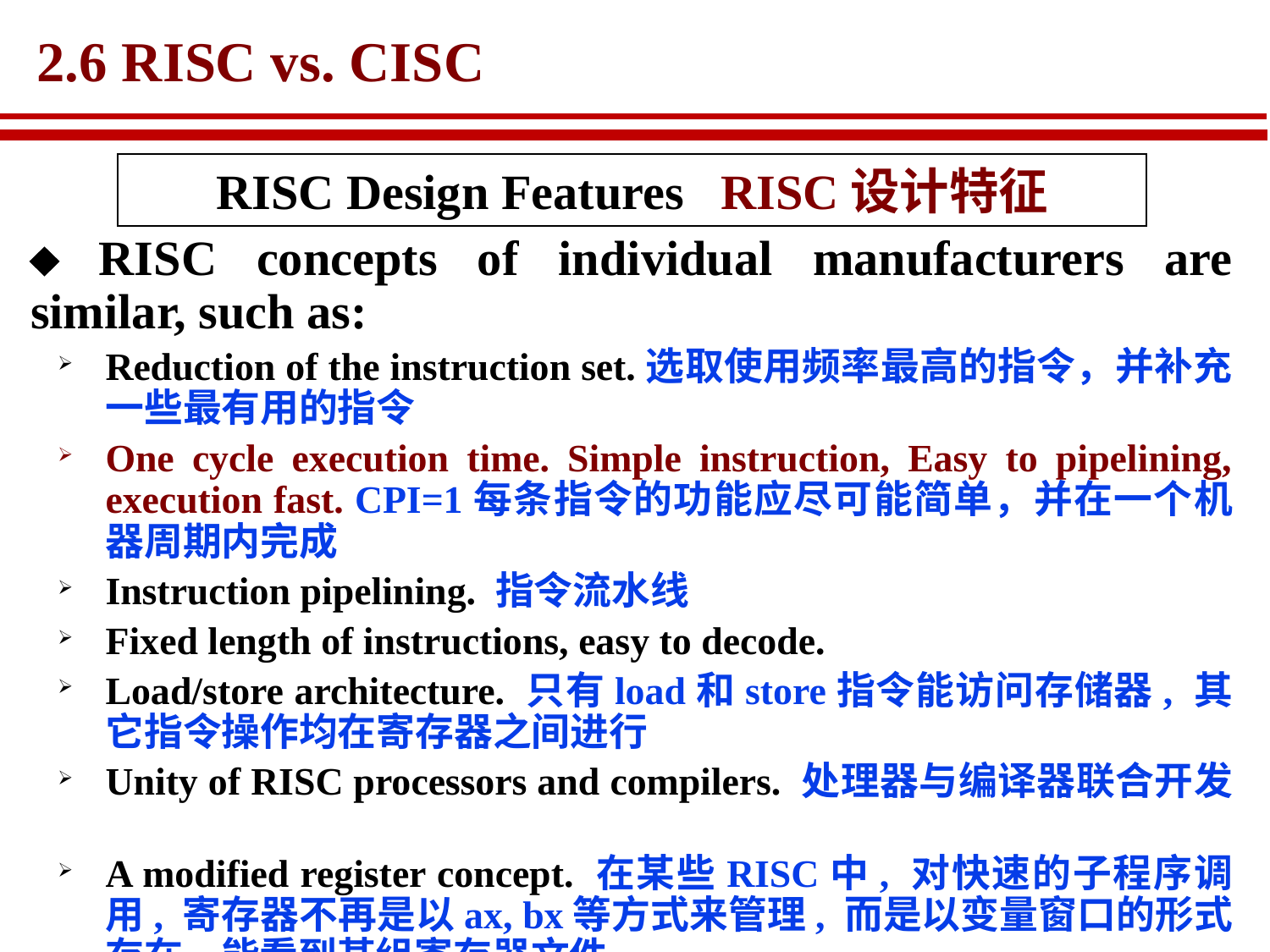

# 2.6 RISC vs. CISC
RISC Design Features   RISC设计特征
♦ RISC concepts of individual manufacturers are similar, such as:
Reduction of the instruction set.选取使用频率最高的指令，并补充一些最有用的指令
One cycle execution time. Simple instruction, Easy to pipelining, execution fast. CPI=1每条指令的功能应尽可能简单，并在一个机器周期内完成
Instruction pipelining. 指令流水线
Fixed length of instructions, easy to decode.
Load/store architecture. 只有load和store指令能访问存储器, 其它指令操作均在寄存器之间进行
Unity of RISC processors and compilers. 处理器与编译器联合开发
A modified register concept. 在某些RISC中, 对快速的子程序调用, 寄存器不再是以ax, bx等方式来管理, 而是以变量窗口的形式存在, 能看到某组寄存器文件.